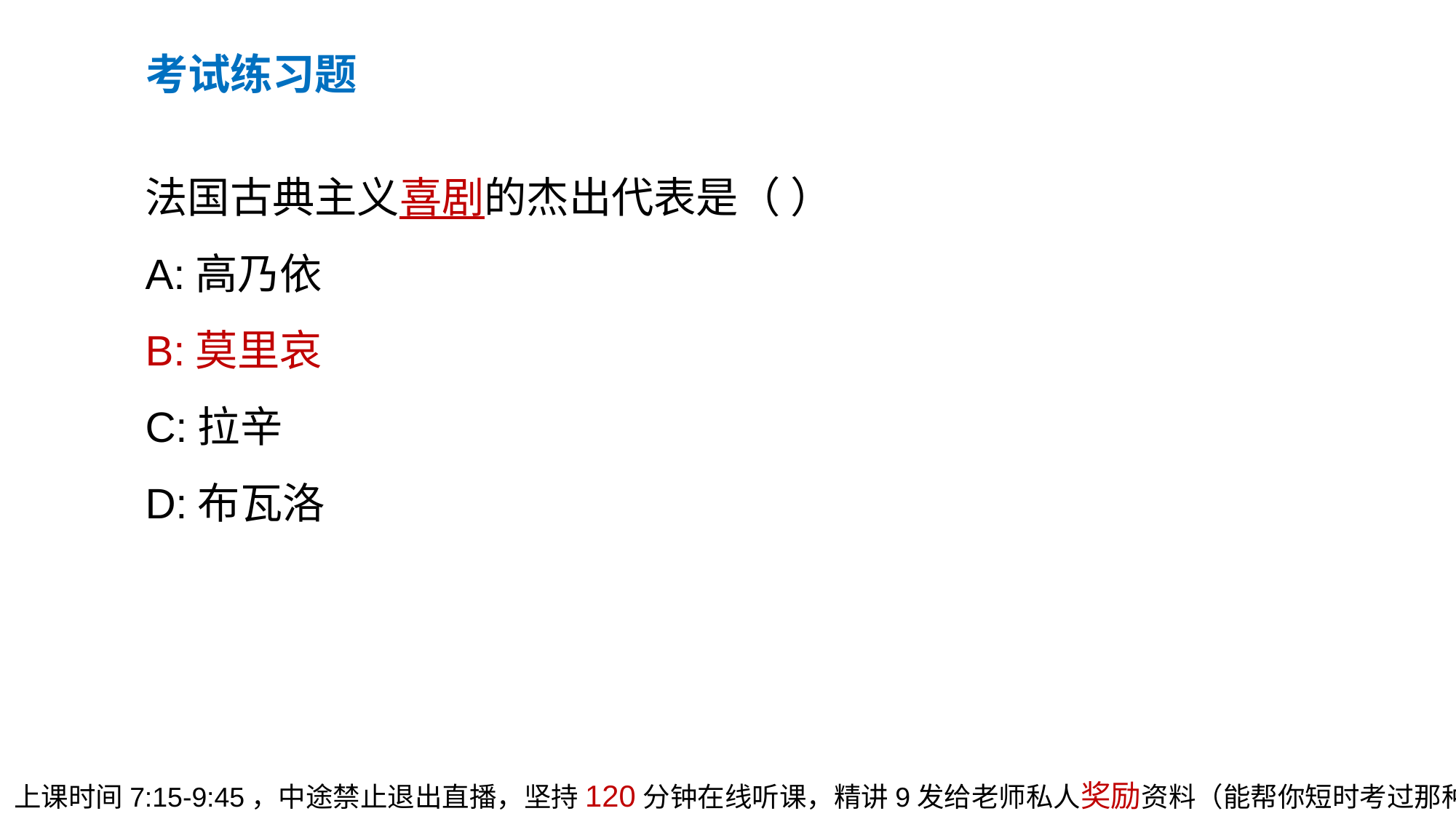

考试练习题
法国古典主义喜剧的杰出代表是（ ）
A:高乃依
B:莫里哀
C:拉辛
D:布瓦洛